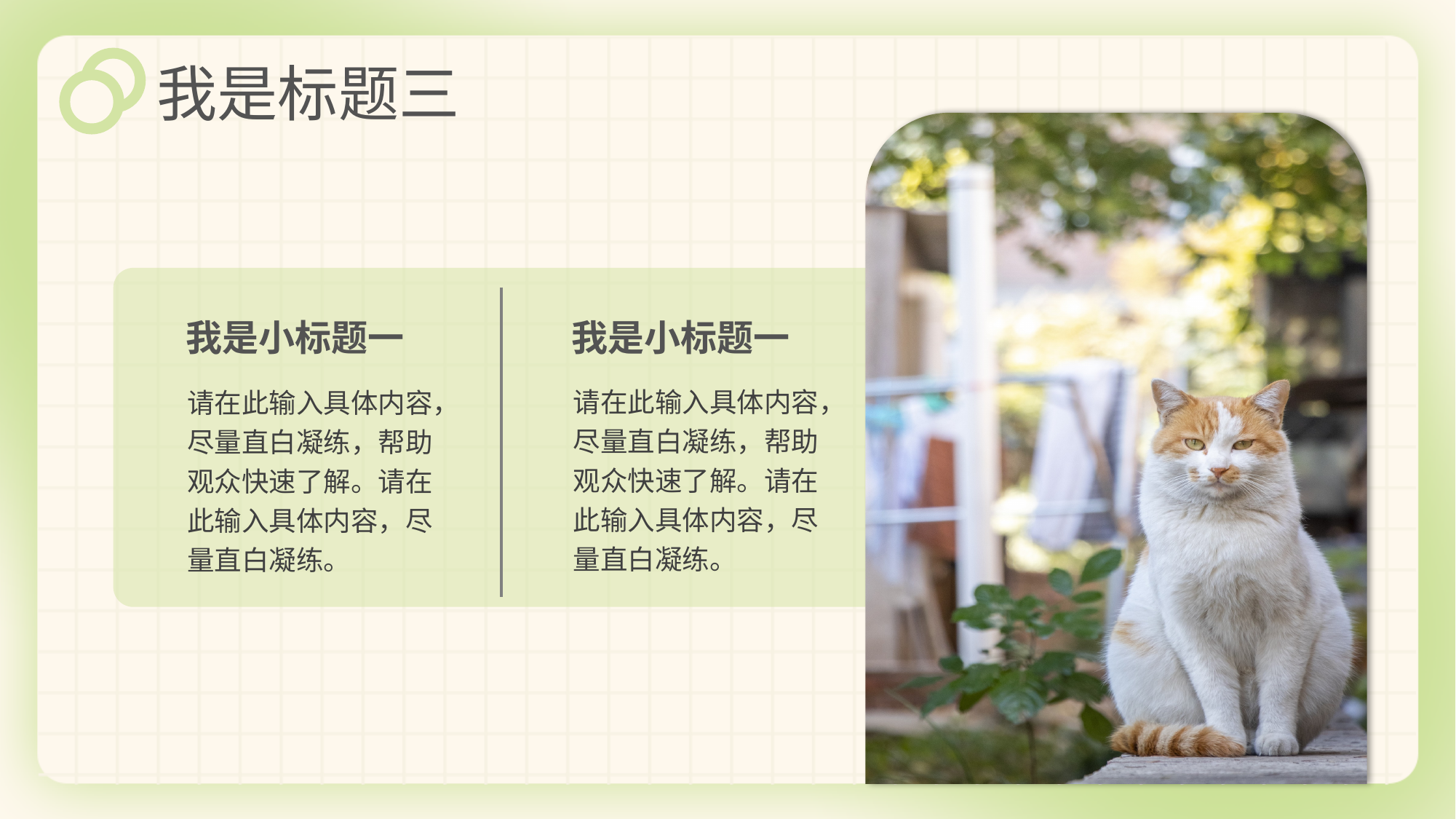

我是标题三

我是小标题一
我是小标题一
请在此输入具体内容，尽量直白凝练，帮助观众快速了解。请在此输入具体内容，尽量直白凝练。
请在此输入具体内容，尽量直白凝练，帮助观众快速了解。请在此输入具体内容，尽量直白凝练。